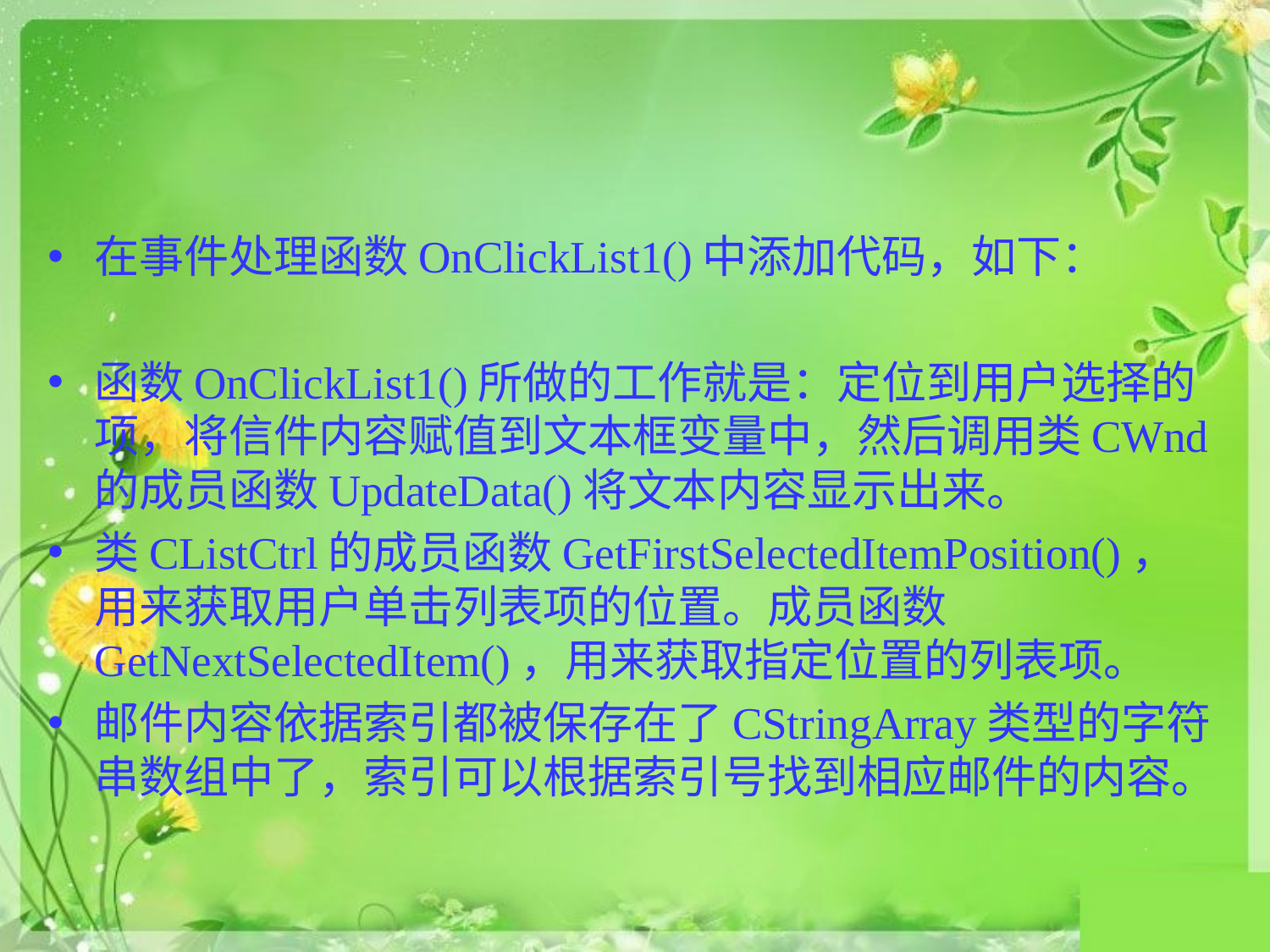

#
在事件处理函数OnClickList1()中添加代码，如下：

函数OnClickList1()所做的工作就是：定位到用户选择的项，将信件内容赋值到文本框变量中，然后调用类CWnd的成员函数UpdateData()将文本内容显示出来。
类CListCtrl的成员函数GetFirstSelectedItemPosition()，用来获取用户单击列表项的位置。成员函数GetNextSelectedItem()，用来获取指定位置的列表项。
邮件内容依据索引都被保存在了CStringArray类型的字符串数组中了，索引可以根据索引号找到相应邮件的内容。